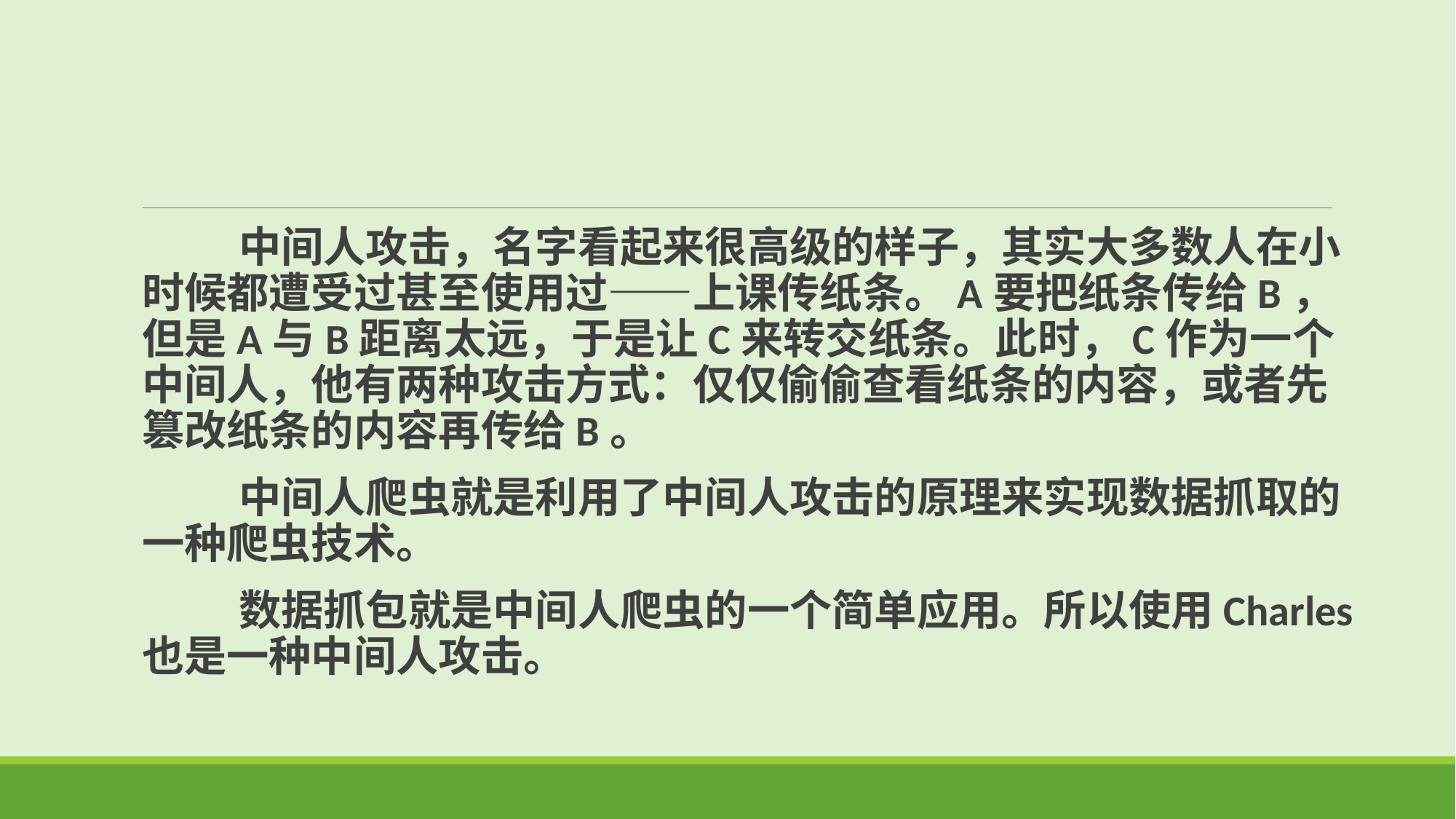

中间人攻击，名字看起来很高级的样子，其实大多数人在小时候都遭受过甚至使用过——上课传纸条。A要把纸条传给B，但是A与B距离太远，于是让C来转交纸条。此时，C作为一个中间人，他有两种攻击方式：仅仅偷偷查看纸条的内容，或者先篡改纸条的内容再传给B。
         中间人爬虫就是利用了中间人攻击的原理来实现数据抓取的一种爬虫技术。
         数据抓包就是中间人爬虫的一个简单应用。所以使用Charles也是一种中间人攻击。